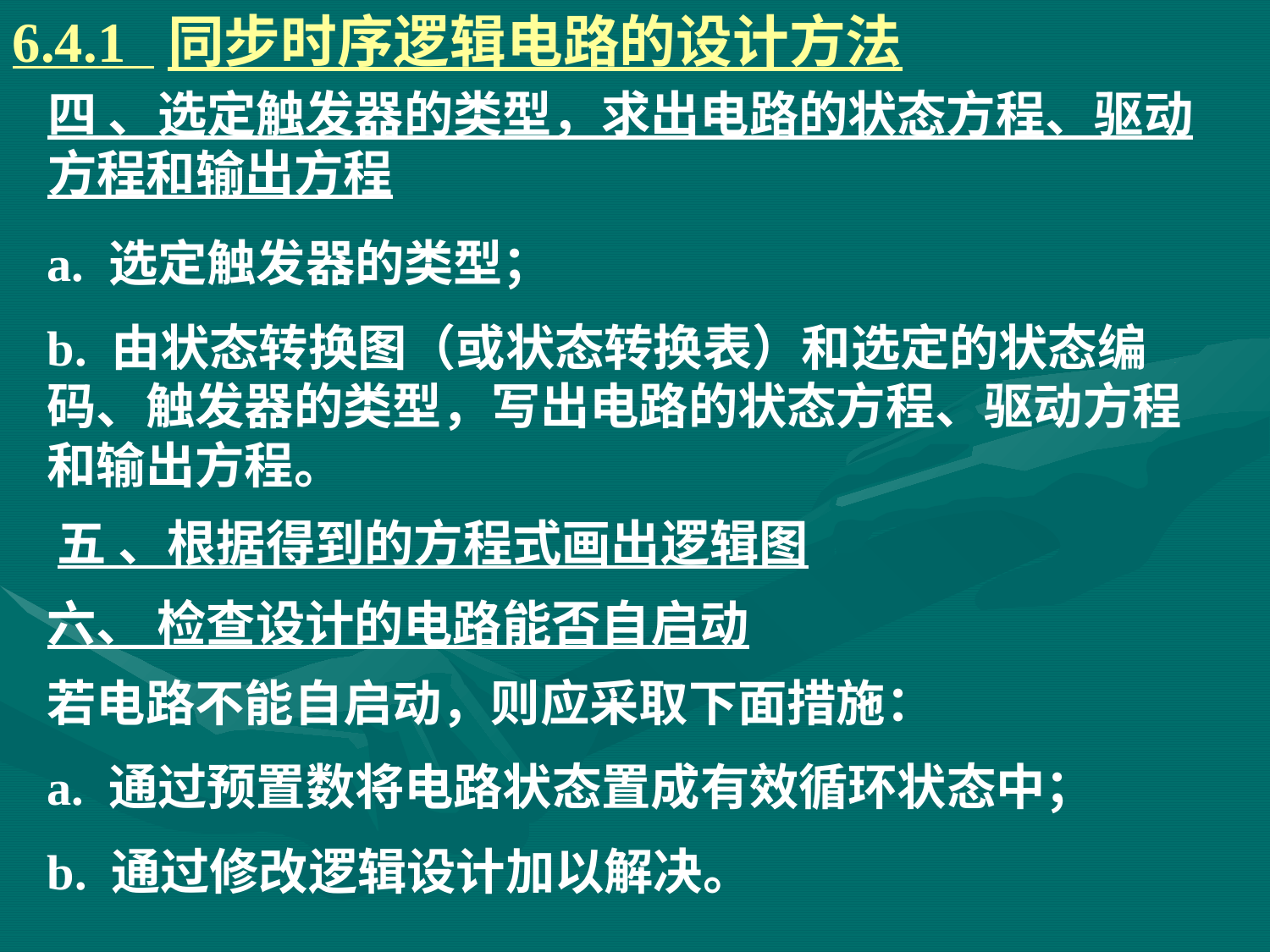

6.4.1  同步时序逻辑电路的设计方法
# 四 、选定触发器的类型，求出电路的状态方程、驱动方程和输出方程
a. 选定触发器的类型；
b. 由状态转换图（或状态转换表）和选定的状态编码、触发器的类型，写出电路的状态方程、驱动方程和输出方程。
五 、根据得到的方程式画出逻辑图
六、 检查设计的电路能否自启动
若电路不能自启动，则应采取下面措施：
a. 通过预置数将电路状态置成有效循环状态中；
b. 通过修改逻辑设计加以解决。